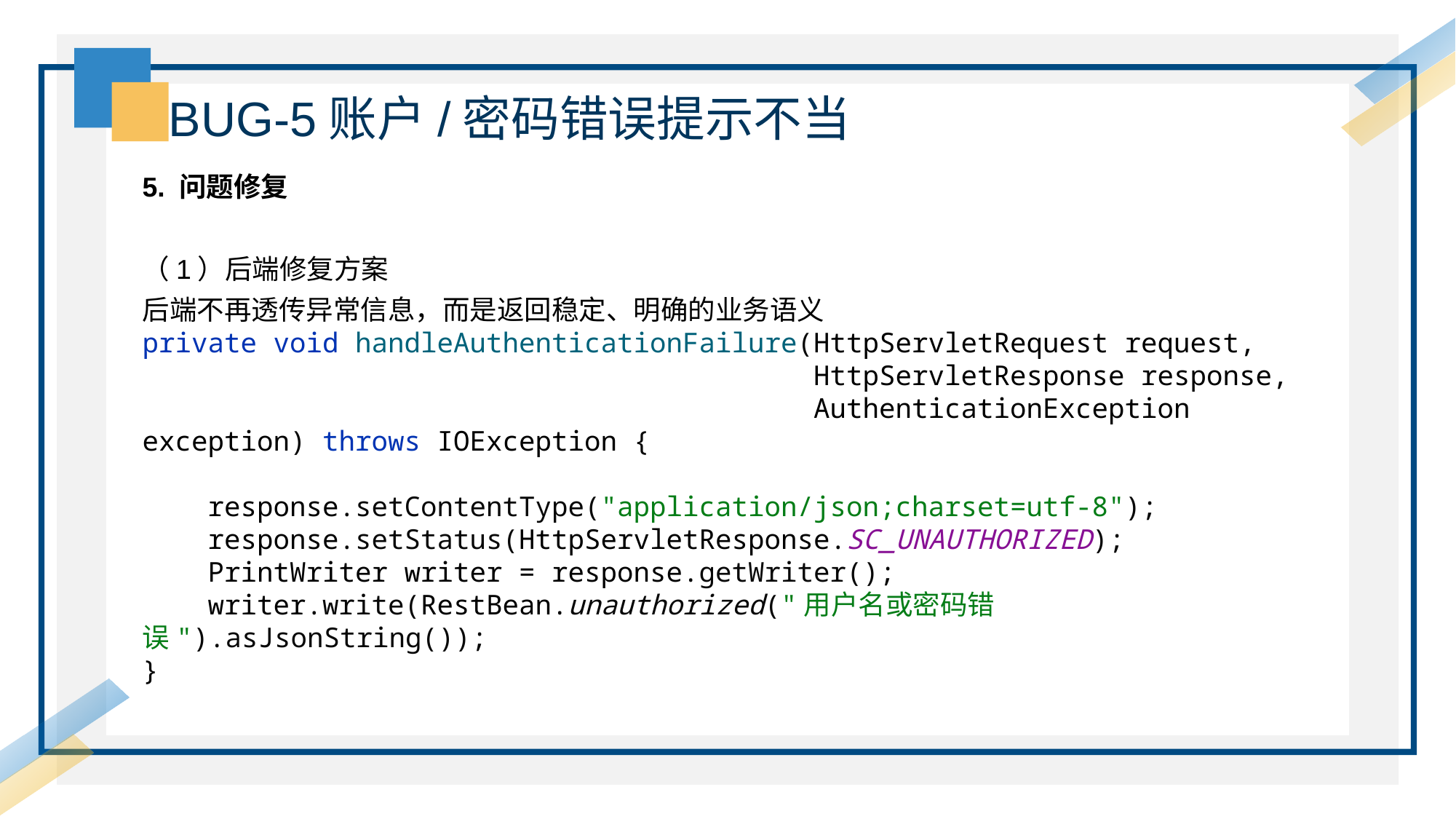

BUG-5账户/密码错误提示不当
5. 问题修复

（1）后端修复方案
后端不再透传异常信息，而是返回稳定、明确的业务语义
private void handleAuthenticationFailure(HttpServletRequest request,
                                         HttpServletResponse response,
                                         AuthenticationException exception) throws IOException {
    response.setContentType("application/json;charset=utf-8");
    response.setStatus(HttpServletResponse.SC_UNAUTHORIZED);
    PrintWriter writer = response.getWriter();
    writer.write(RestBean.unauthorized("用户名或密码错误").asJsonString());
}